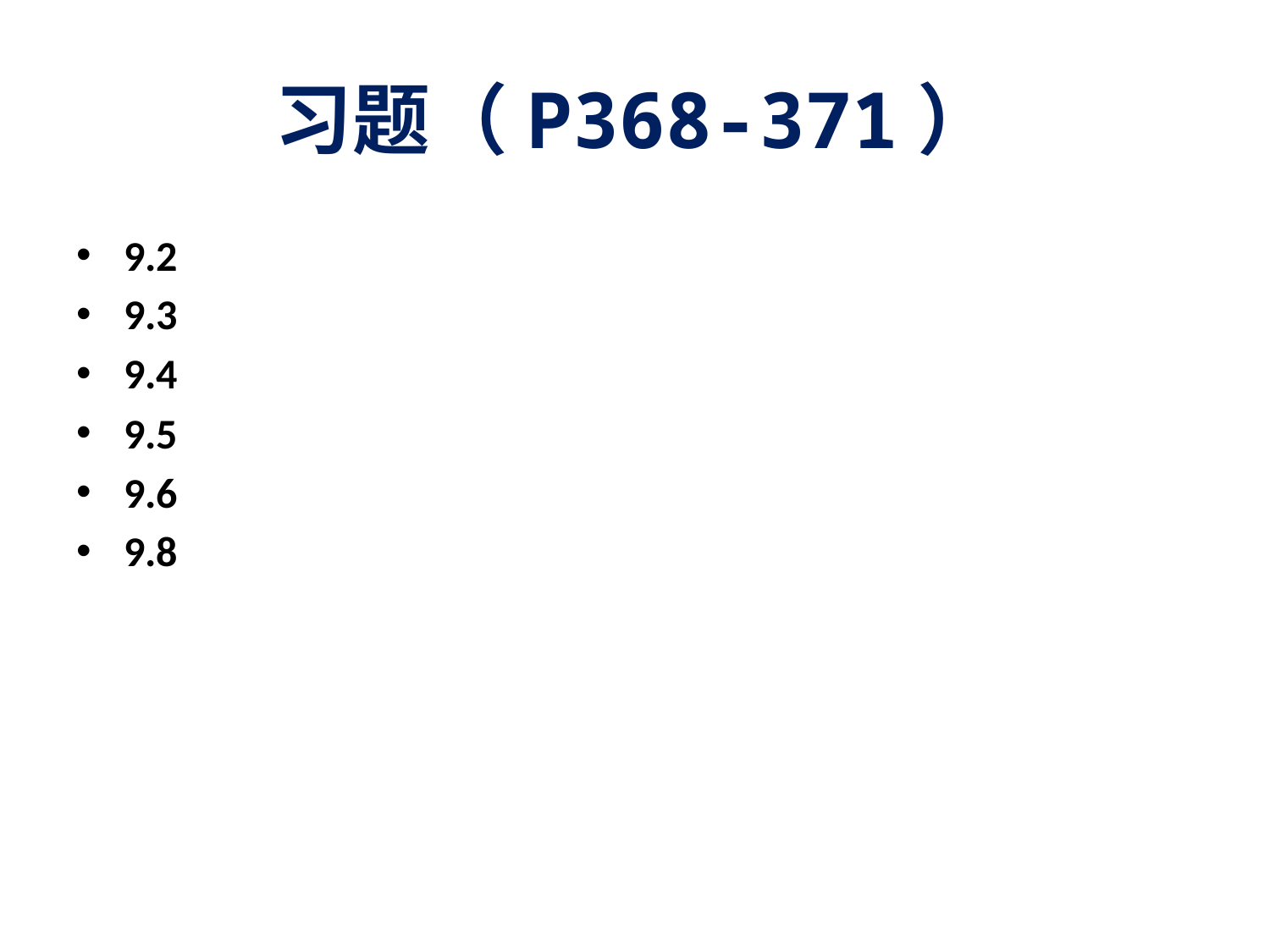

# 习题（P368-371）
9.2
9.3
9.4
9.5
9.6
9.8